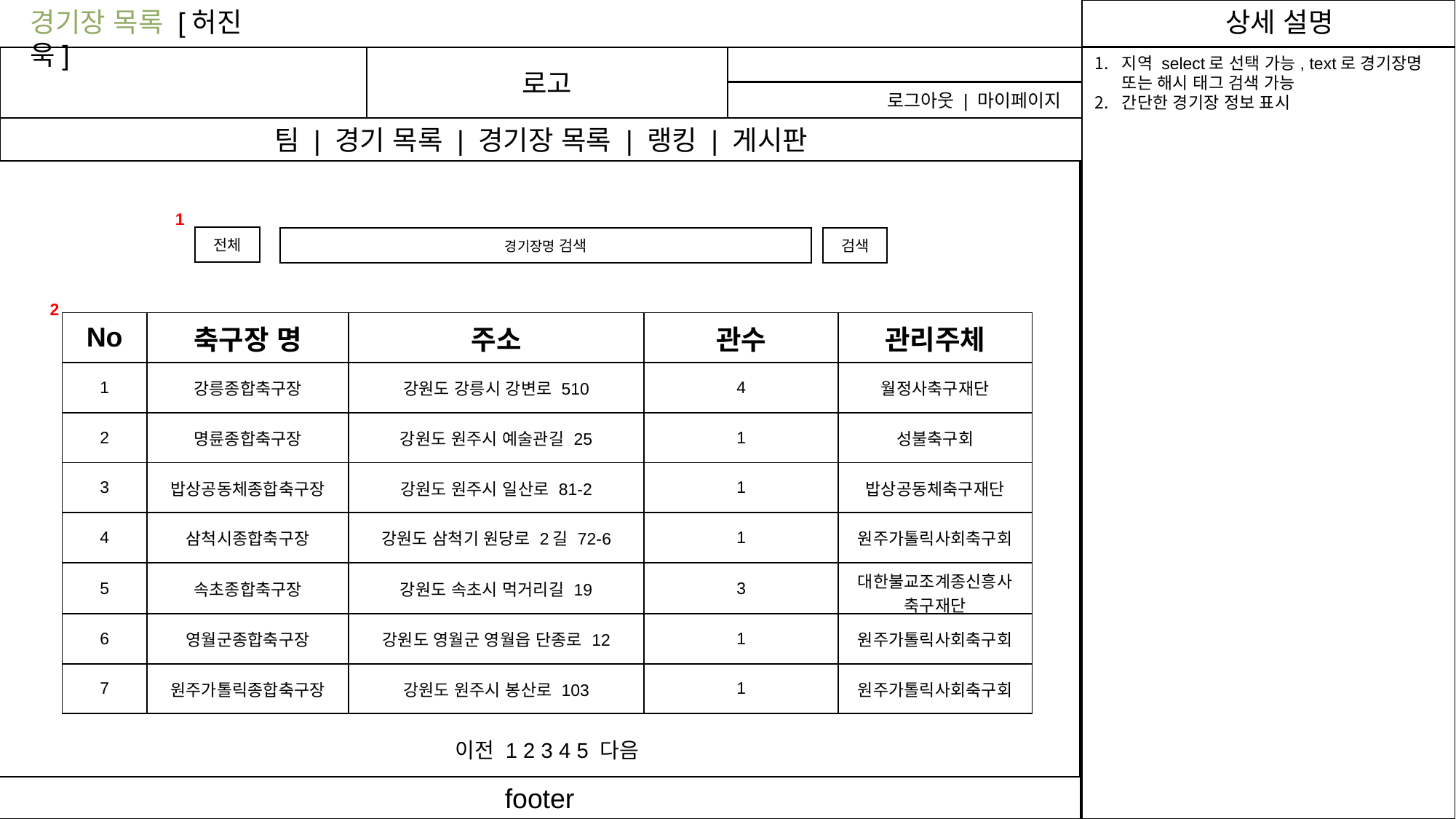

경기장 목록 [허진욱]

상세 설명
허진우
로고

지역 select로 선택 가능, text로 경기장명 또는 해시 태그 검색 가능
간단한 경기장 정보 표시
로그아웃 | 마이페이지
팀 | 경기 목록 | 경기장 목록 | 랭킹 | 게시판

1
전체
검색
경기장명 검색
2
| No | 축구장 명 | 주소 | 관수 | 관리주체 |
| --- | --- | --- | --- | --- |
| 1 | 강릉종합축구장 | 강원도 강릉시 강변로 510 | 4 | 월정사축구재단 |
| 2 | 명륜종합축구장 | 강원도 원주시 예술관길 25 | 1 | 성불축구회 |
| 3 | 밥상공동체종합축구장 | 강원도 원주시 일산로 81-2 | 1 | 밥상공동체축구재단 |
| 4 | 삼척시종합축구장 | 강원도 삼척기 원당로 2길 72-6 | 1 | 원주가톨릭사회축구회 |
| 5 | 속초종합축구장 | 강원도 속초시 먹거리길 19 | 3 | 대한불교조계종신흥사 축구재단 |
| 6 | 영월군종합축구장 | 강원도 영월군 영월읍 단종로 12 | 1 | 원주가톨릭사회축구회 |
| 7 | 원주가톨릭종합축구장 | 강원도 원주시 봉산로 103 | 1 | 원주가톨릭사회축구회 |
이전 1 2 3 4 5 다음
footer